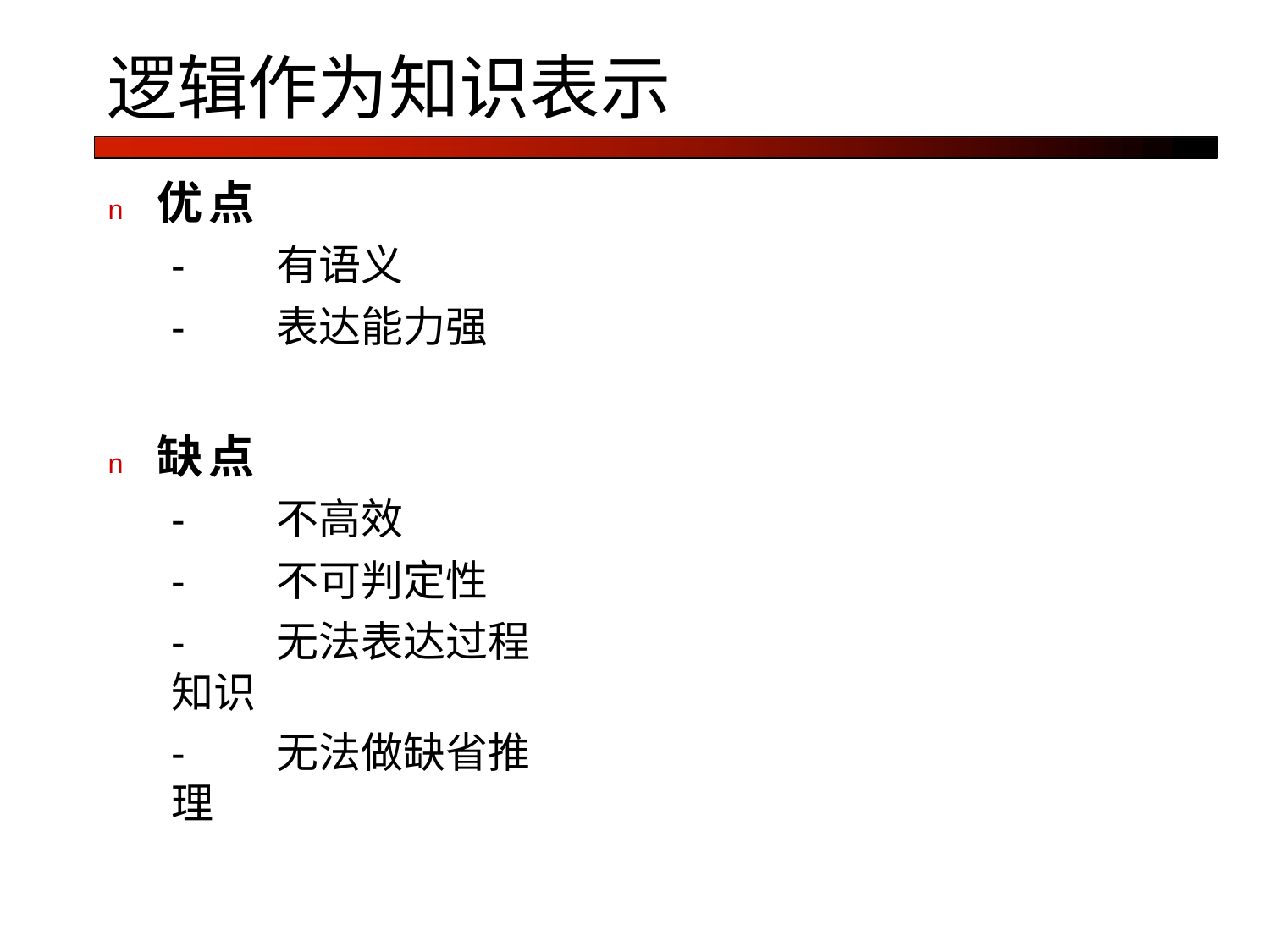

# 逻辑作为知识表示

n	优点

-	有语义

-	表达能力强

n	缺点

-	不高效

-	不可判定性

-	无法表达过程知识

-	无法做缺省推理